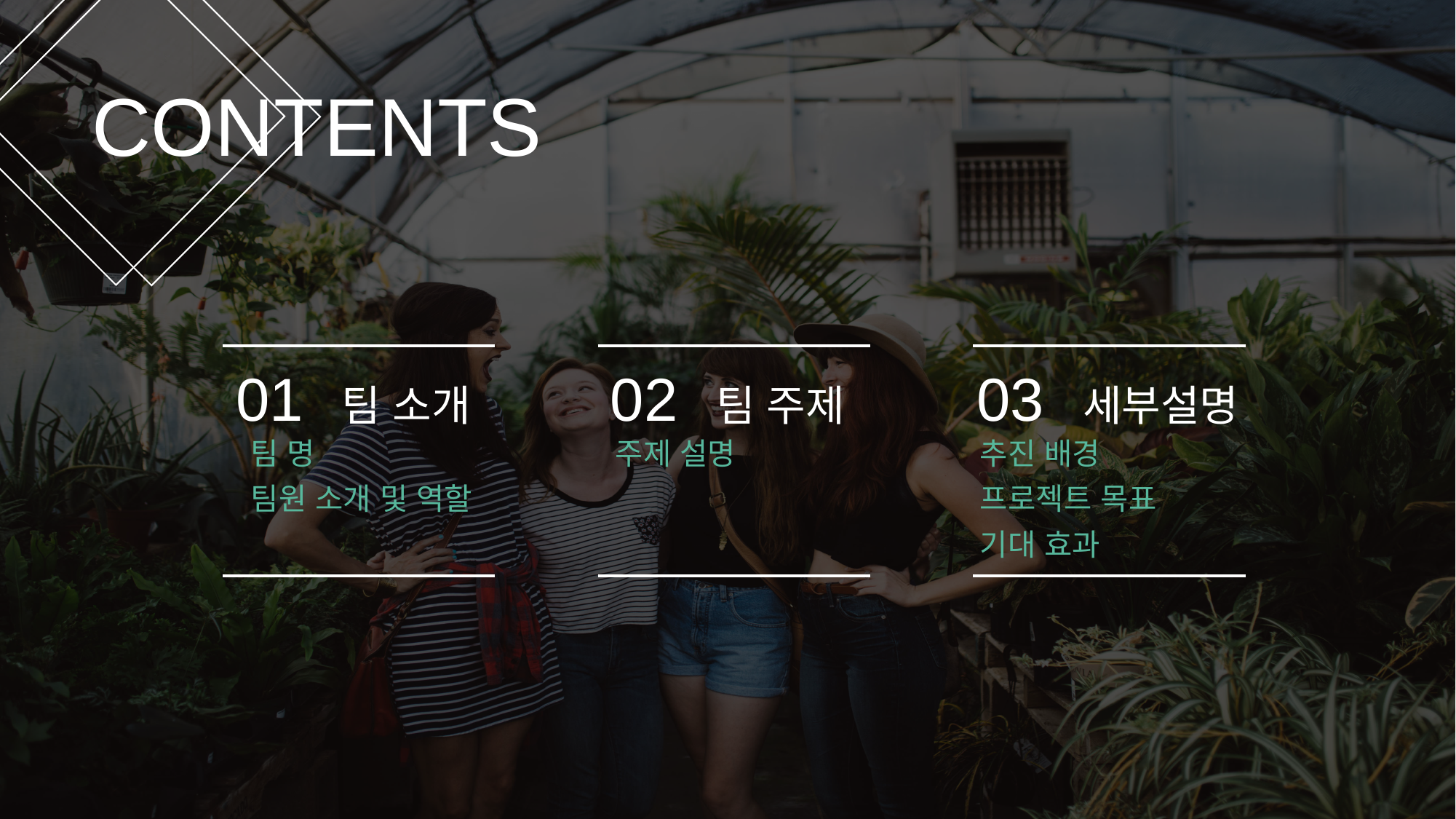

CONTENTS
01  팀 소개
팀 명

팀원 소개 및 역할
주제 설명
03  세부설명
추진 배경

프로젝트 목표

기대 효과
02  팀 주제